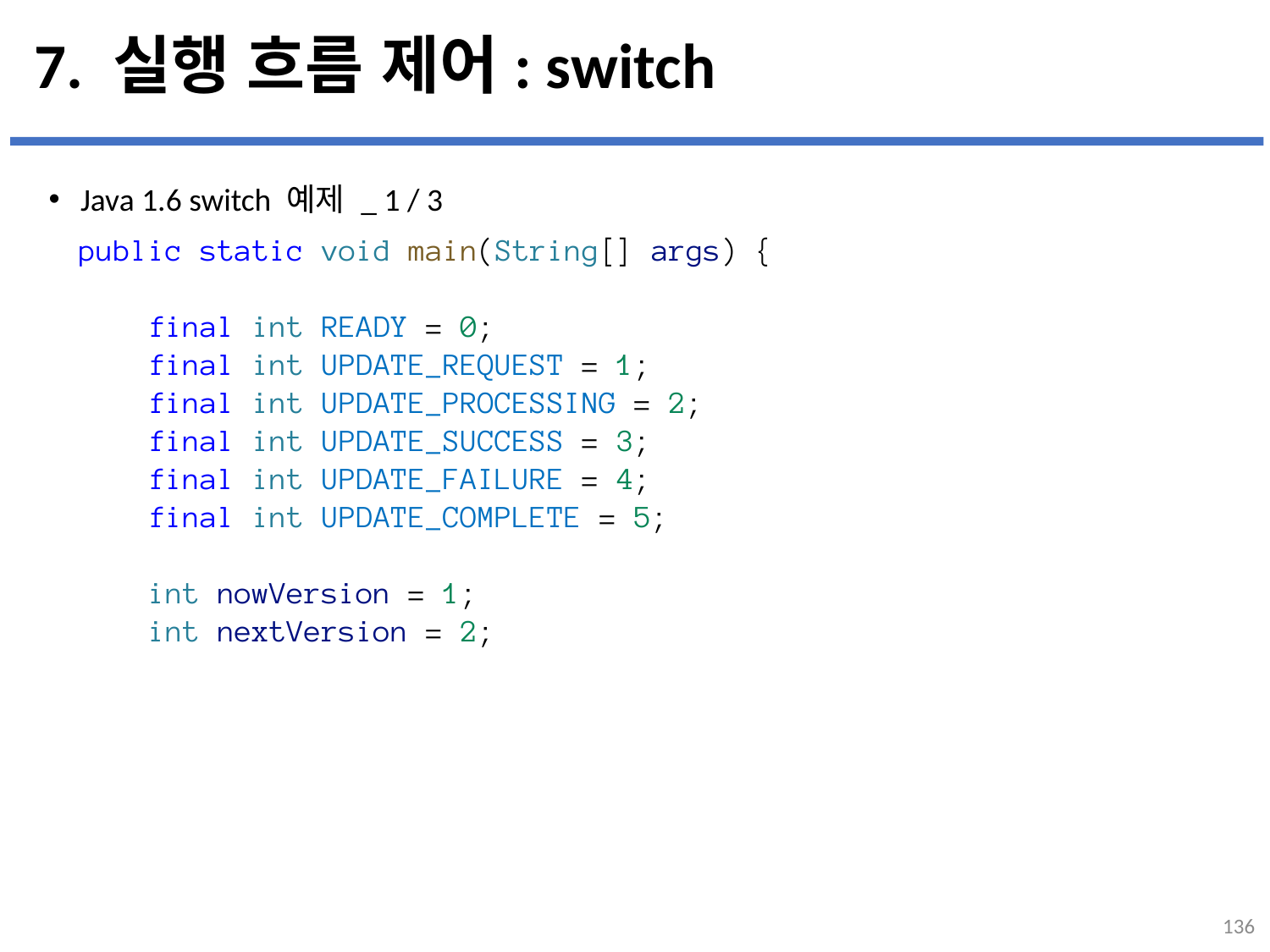

# 7. 실행 흐름 제어: switch
Java 1.6 switch 예제 _ 1 / 3
...

설명
public static void main(String[] args) {
    final int READY = 0;
    final int UPDATE_REQUEST = 1;
    final int UPDATE_PROCESSING = 2;
    final int UPDATE_SUCCESS = 3;
    final int UPDATE_FAILURE = 4;
    final int UPDATE_COMPLETE = 5;
    int nowVersion = 1;
    int nextVersion = 2;
136